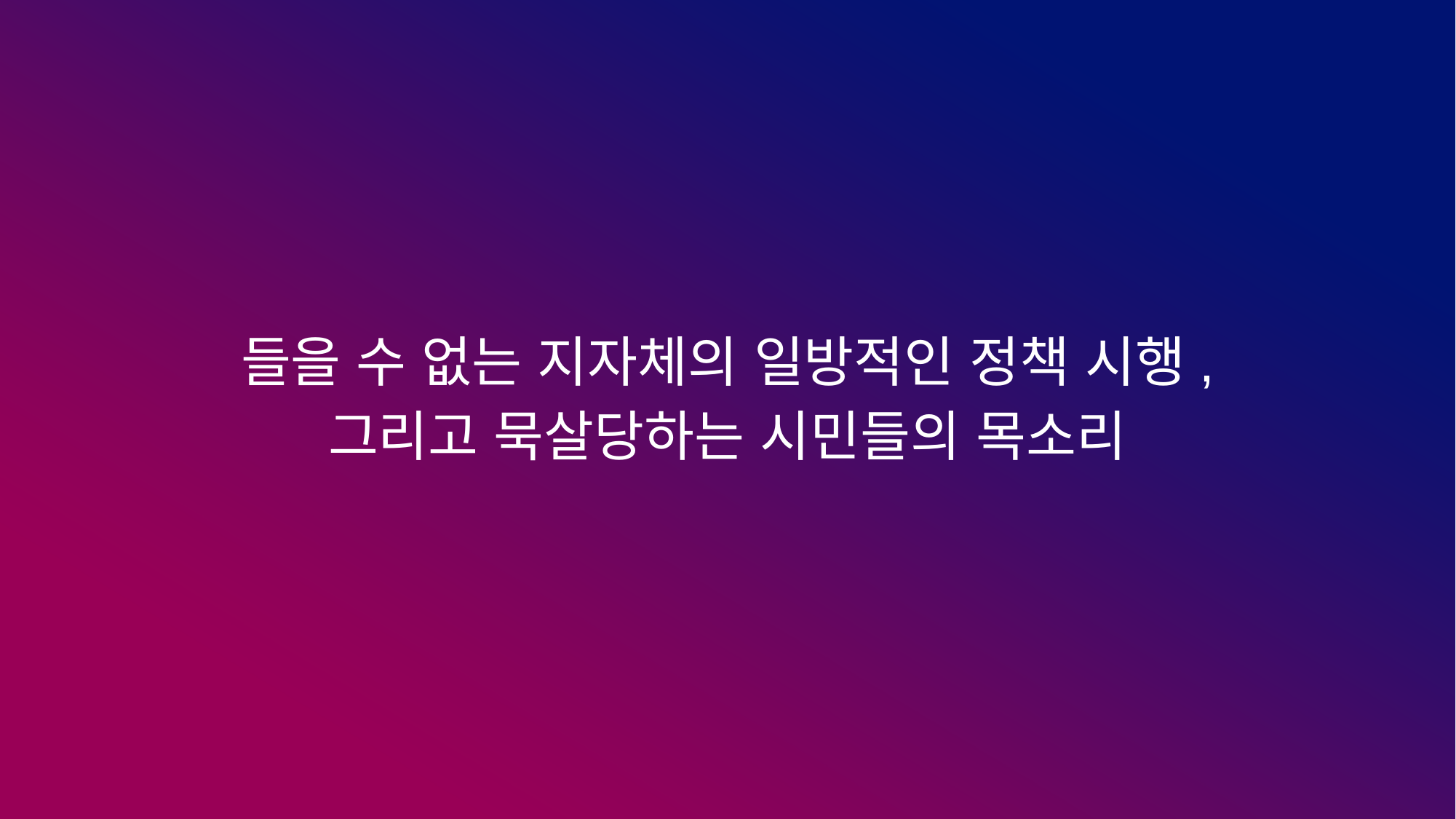

들을 수 없는 지자체의 일방적인 정책 시행,
그리고 묵살당하는 시민들의 목소리